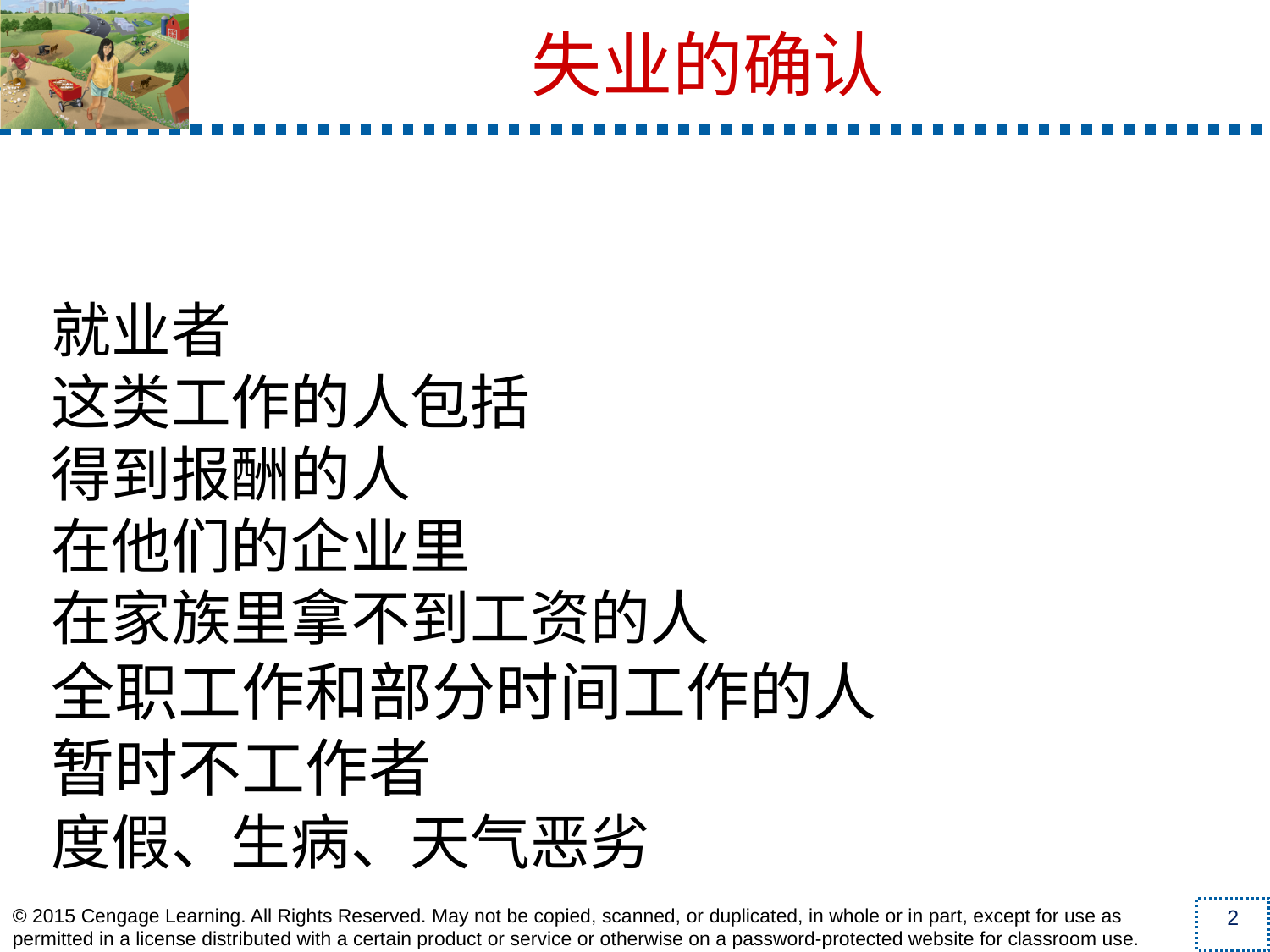

就业者
这类工作的人包括
得到报酬的人
在他们的企业里
在家族里拿不到工资的人
全职工作和部分时间工作的人
暂时不工作者
度假、生病、天气恶劣
失业的确认
2
© 2015 Cengage Learning. All Rights Reserved. May not be copied, scanned, or duplicated, in whole or in part, except for use as permitted in a license distributed with a certain product or service or otherwise on a password-protected website for classroom use.